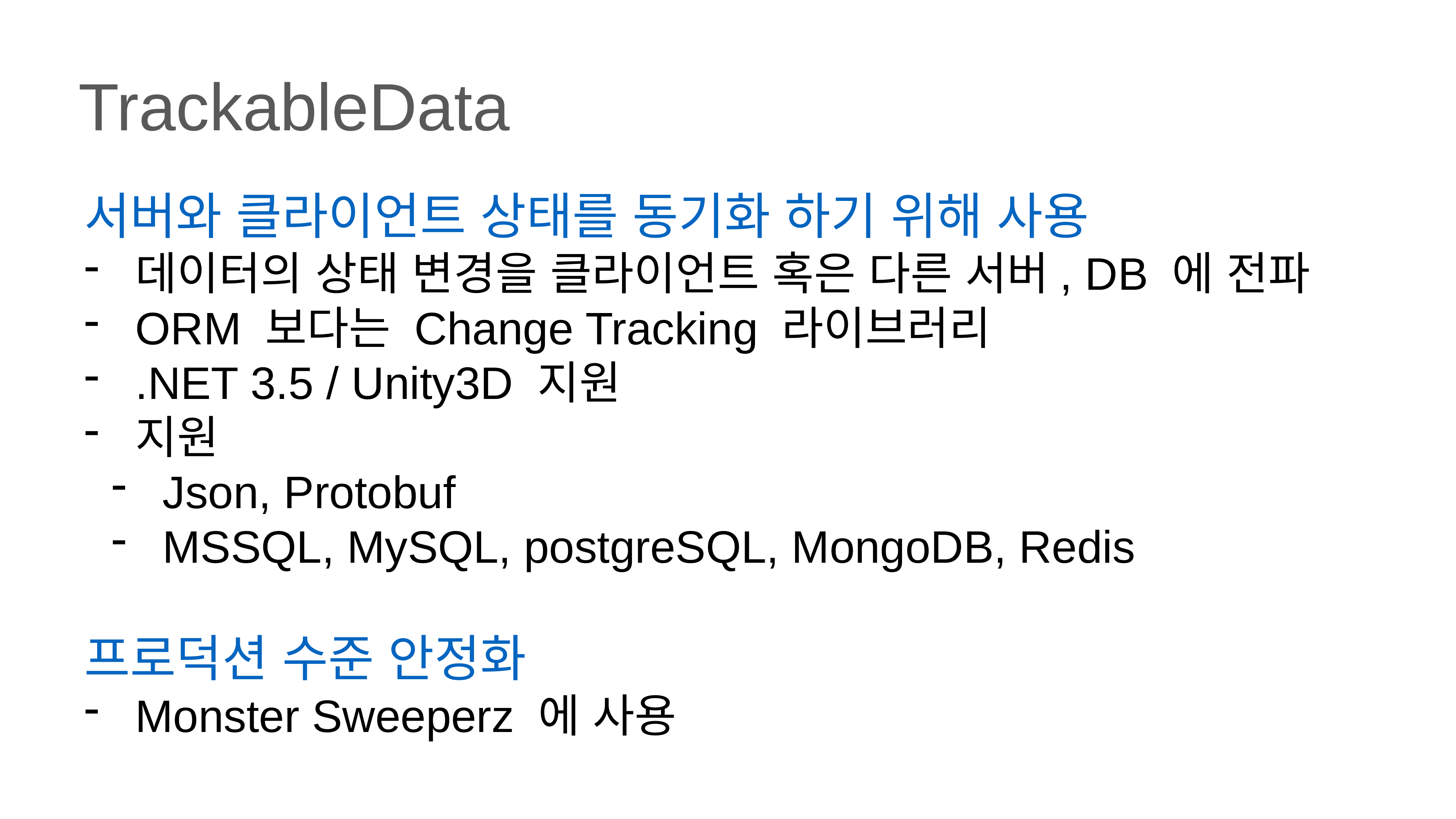

TrackableData
서버와 클라이언트 상태를 동기화 하기 위해 사용
데이터의 상태 변경을 클라이언트 혹은 다른 서버, DB 에 전파
ORM 보다는 Change Tracking 라이브러리
.NET 3.5 / Unity3D 지원
지원
Json, Protobuf
MSSQL, MySQL, postgreSQL, MongoDB, Redis

프로덕션 수준 안정화
Monster Sweeperz 에 사용